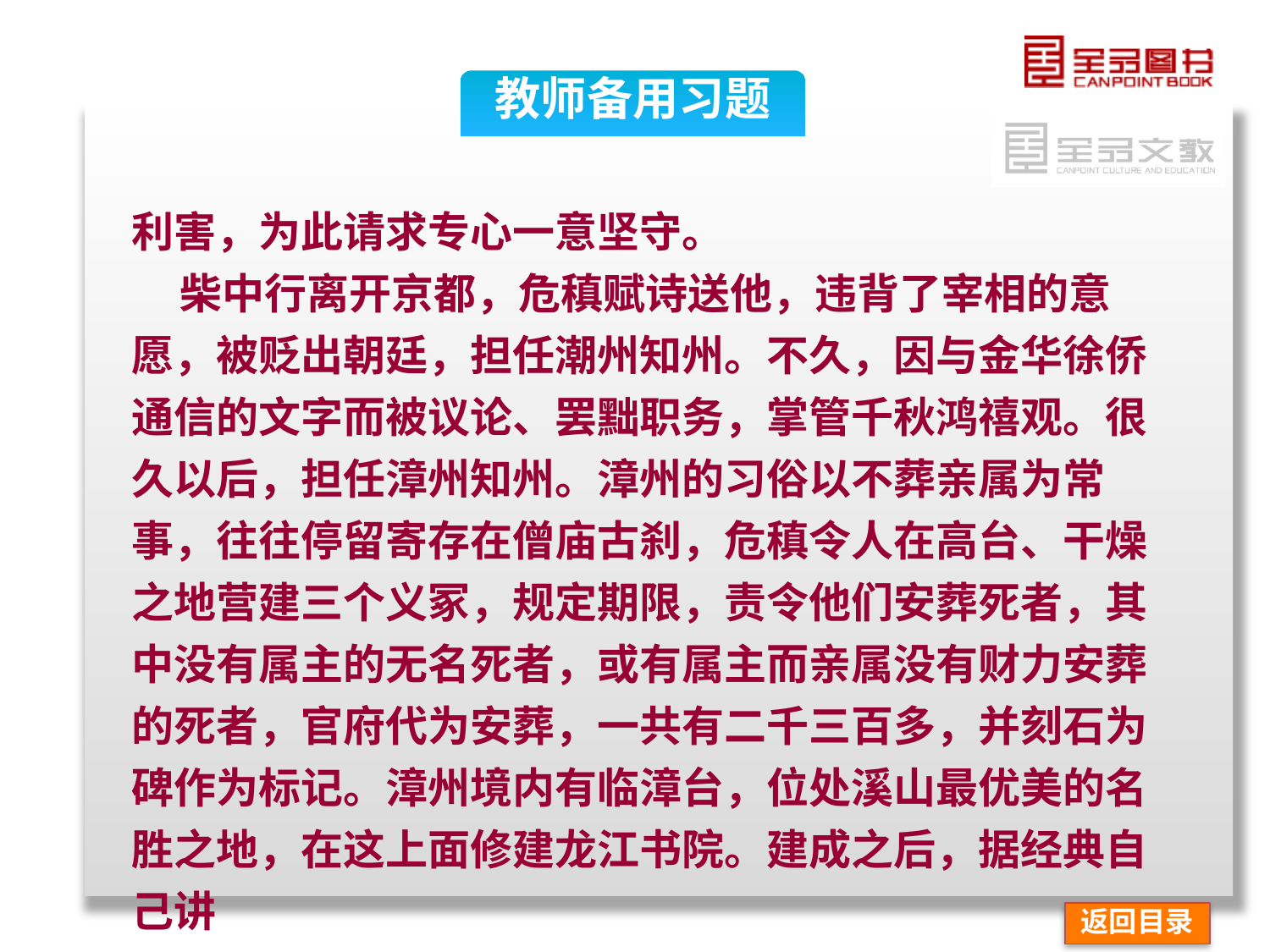

教师备用习题
利害，为此请求专心一意坚守。
    柴中行离开京都，危稹赋诗送他，违背了宰相的意愿，被贬出朝廷，担任潮州知州。不久，因与金华徐侨通信的文字而被议论、罢黜职务，掌管千秋鸿禧观。很久以后，担任漳州知州。漳州的习俗以不葬亲属为常事，往往停留寄存在僧庙古刹，危稹令人在高台、干燥之地营建三个义冢，规定期限，责令他们安葬死者，其中没有属主的无名死者，或有属主而亲属没有财力安葬的死者，官府代为安葬，一共有二千三百多，并刻石为碑作为标记。漳州境内有临漳台，位处溪山最优美的名胜之地，在这上面修建龙江书院。建成之后，据经典自己讲

返回目录